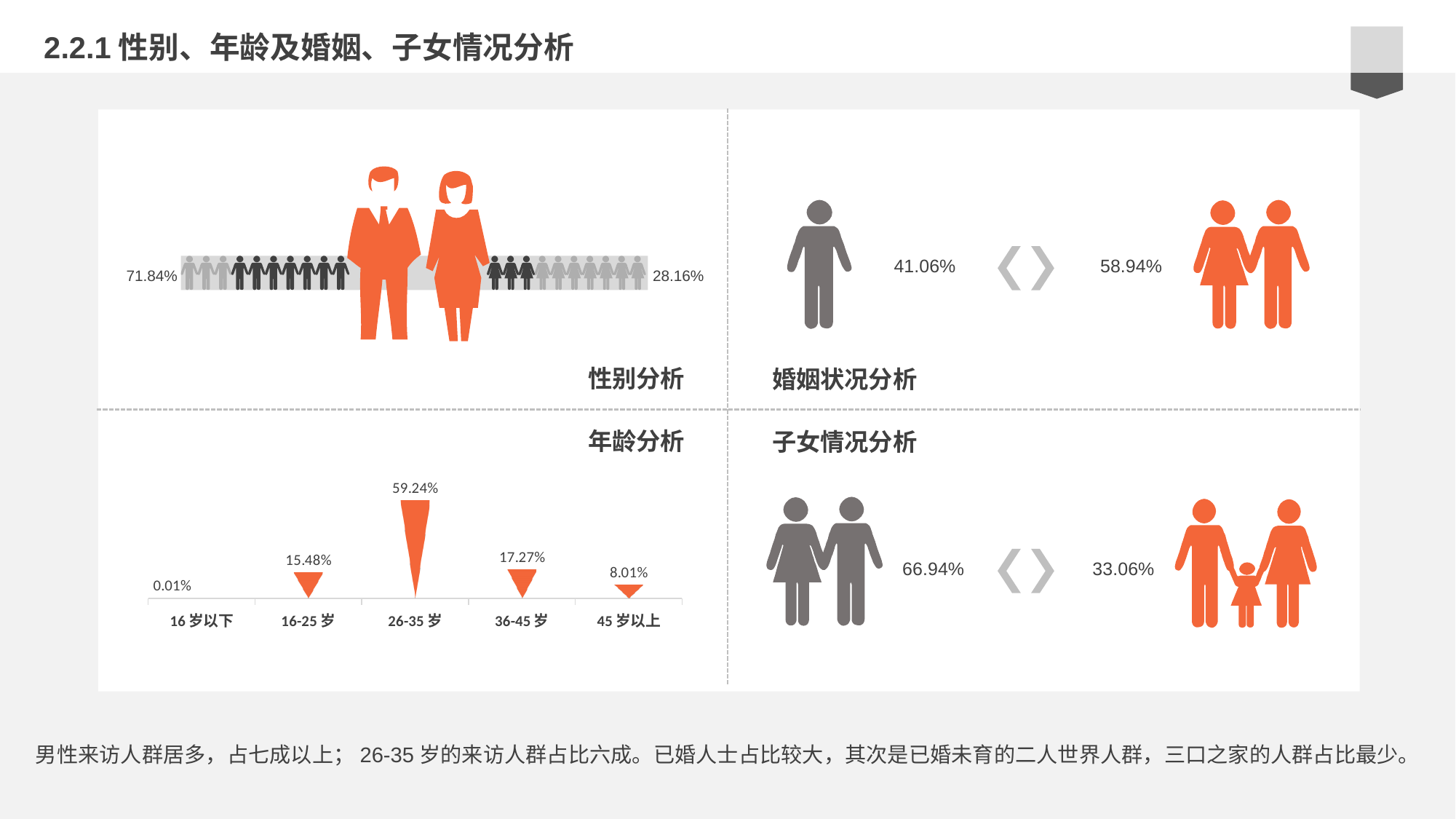

2.2.1性别、年龄及婚姻、子女情况分析
19

41.06%
58.94%

71.84%
28.16%
性别分析
婚姻状况分析
年龄分析
子女情况分析

### Chart

| Category | 年龄 |
|---|---|
| 16岁以下 | 0.0001 |
| 16-25岁 | 0.1548 |
| 26-35岁 | 0.5924 |
| 36-45岁 | 0.1727 |
| 45岁以上 | 0.0801 |

66.94%
33.06%
男性来访人群居多，占七成以上；26-35岁的来访人群占比六成。已婚人士占比较大，其次是已婚未育的二人世界人群，三口之家的人群占比最少。